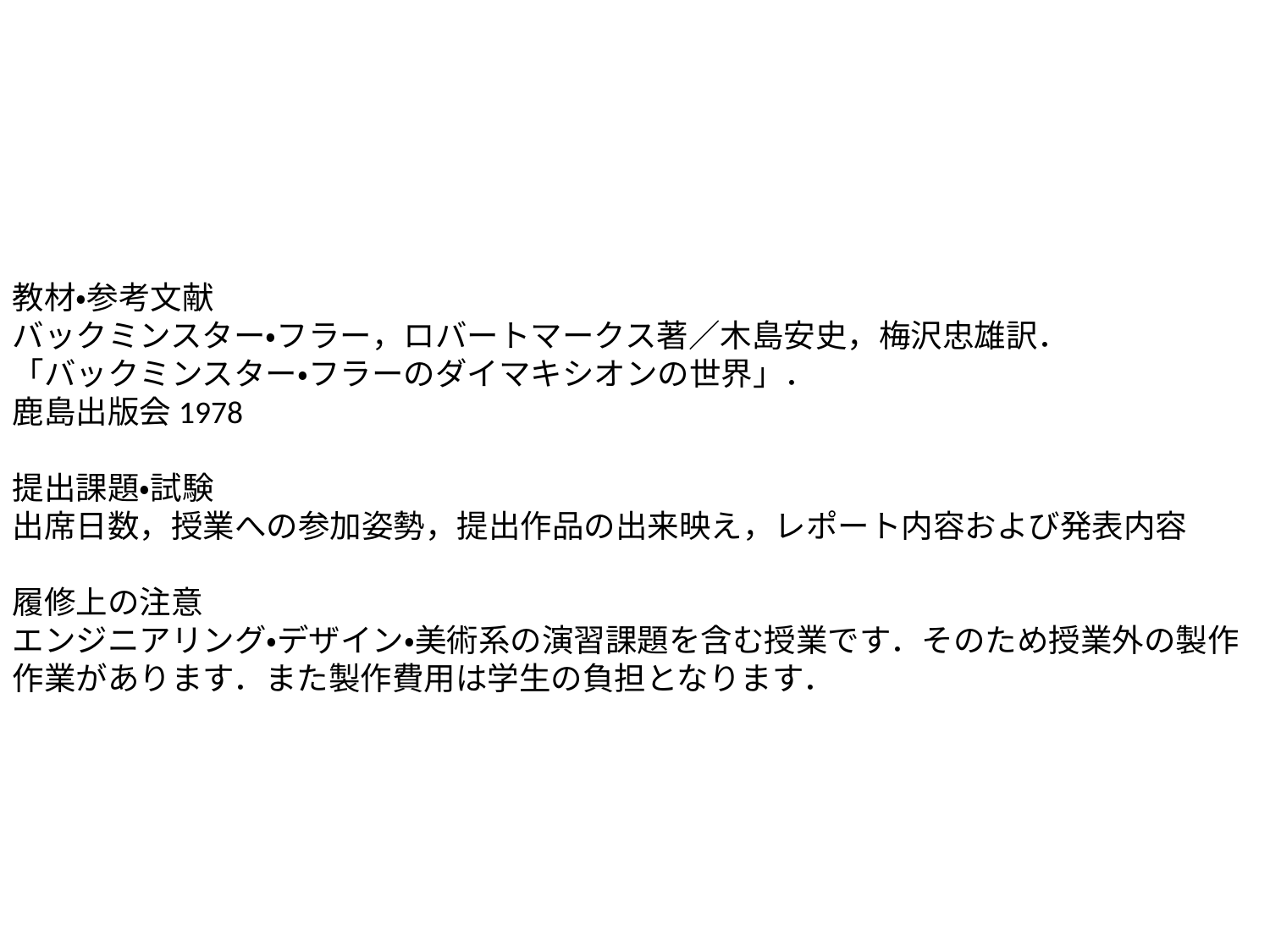

教材・参考文献
バックミンスター・フラー，ロバートマークス著／木島安史，梅沢忠雄訳．
「バックミンスター・フラーのダイマキシオンの世界」．
鹿島出版会1978

提出課題・試験
出席日数，授業への参加姿勢，提出作品の出来映え，レポート内容および発表内容

履修上の注意
エンジニアリング・デザイン・美術系の演習課題を含む授業です．そのため授業外の製作作業があります．また製作費用は学生の負担となります．